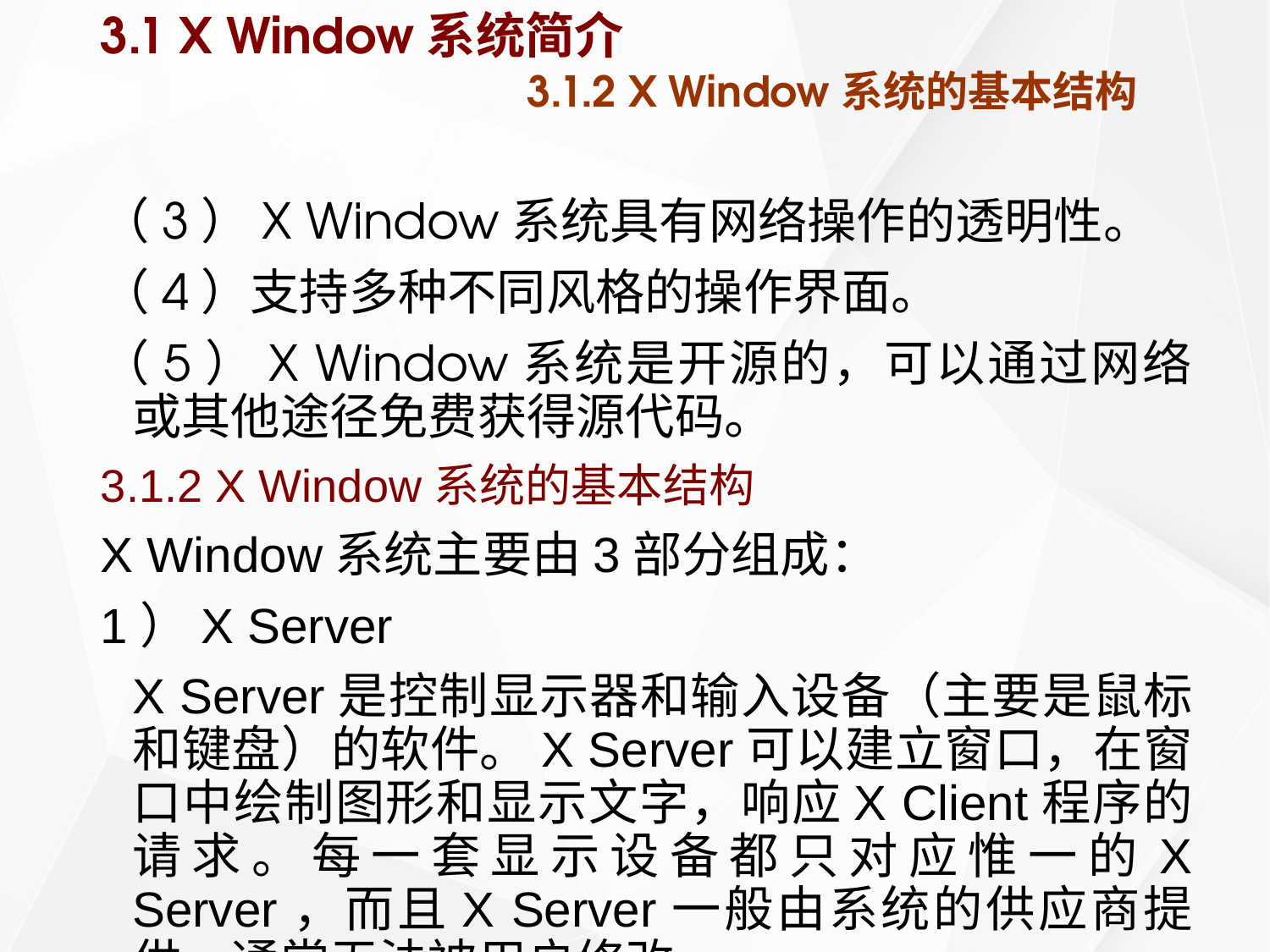

# 3.1 X Window系统简介 3.1.2 X Window系统的基本结构
（3）X Window系统具有网络操作的透明性。
（4）支持多种不同风格的操作界面。
（5）X Window系统是开源的，可以通过网络或其他途径免费获得源代码。
3.1.2 X Window系统的基本结构
X Window系统主要由3部分组成：
1）X Server
	X Server是控制显示器和输入设备（主要是鼠标和键盘）的软件。X Server可以建立窗口，在窗口中绘制图形和显示文字，响应X Client程序的请求。每一套显示设备都只对应惟一的X Server，而且X Server一般由系统的供应商提供，通常无法被用户修改。